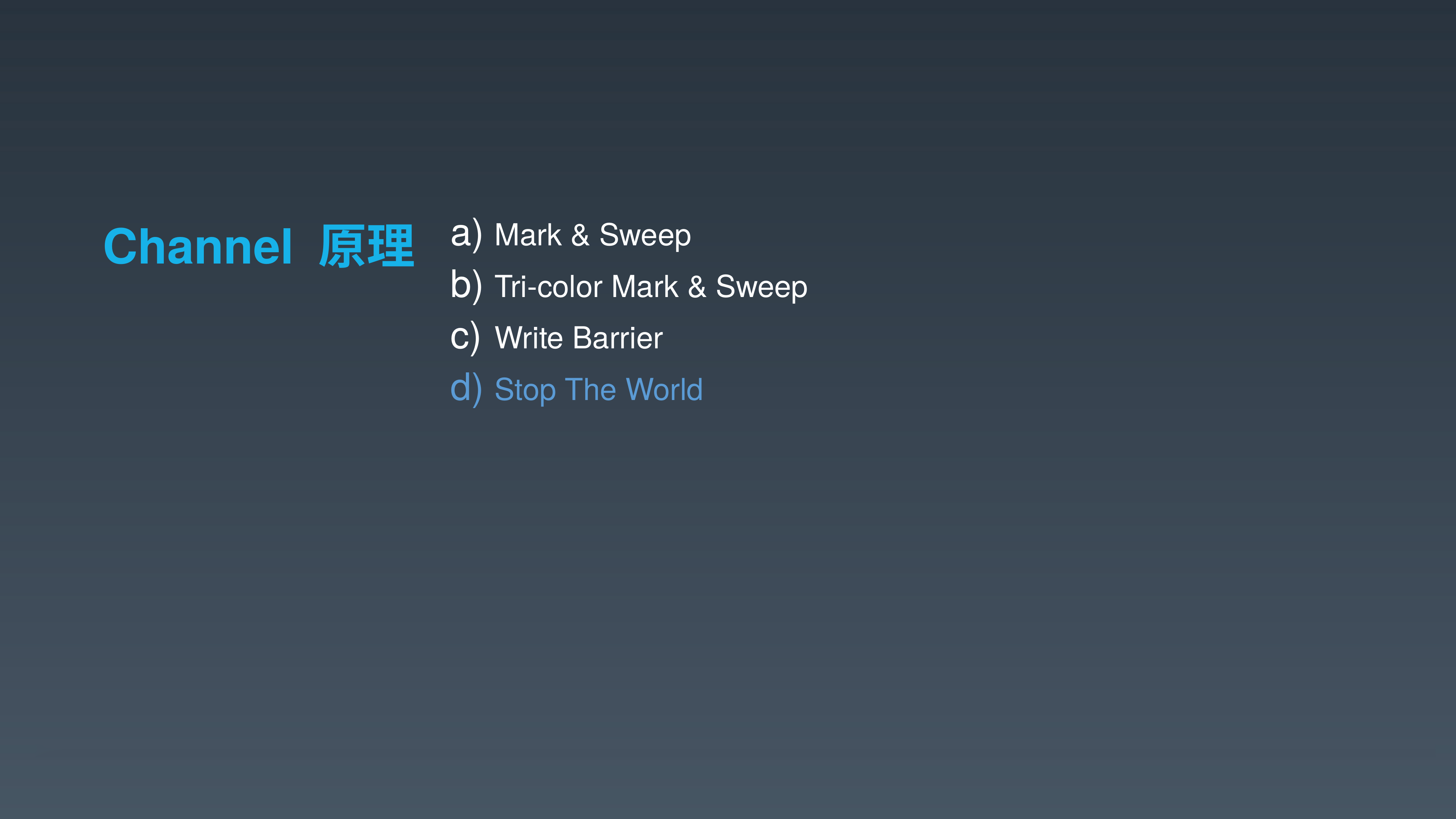

# Channel 原理
Mark & Sweep
Tri-color Mark & Sweep
Write Barrier
Stop The World